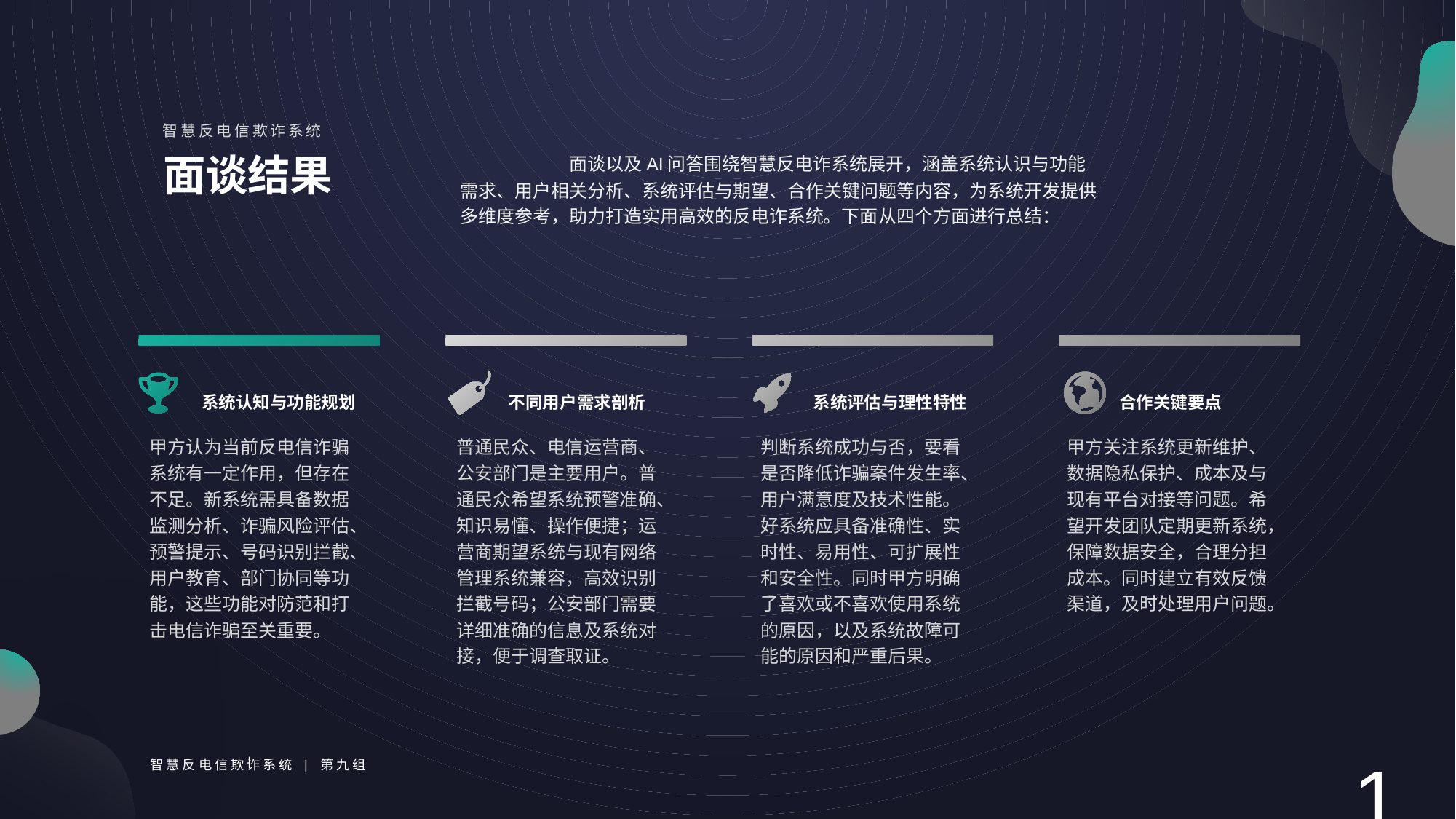

智慧反电信欺诈系统
面谈结果
	面谈以及AI问答围绕智慧反电诈系统展开，涵盖系统认识与功能需求、用户相关分析、系统评估与期望、合作关键问题等内容，为系统开发提供多维度参考，助力打造实用高效的反电诈系统。下面从四个方面进行总结：

系统认知与功能规划
不同用户需求剖析
系统评估与理性特性
合作关键要点
甲方认为当前反电信诈骗系统有一定作用，但存在不足。新系统需具备数据监测分析、诈骗风险评估、预警提示、号码识别拦截、用户教育、部门协同等功能，这些功能对防范和打击电信诈骗至关重要。
普通民众、电信运营商、公安部门是主要用户。普通民众希望系统预警准确、知识易懂、操作便捷；运营商期望系统与现有网络管理系统兼容，高效识别拦截号码；公安部门需要详细准确的信息及系统对接，便于调查取证。
判断系统成功与否，要看是否降低诈骗案件发生率、用户满意度及技术性能。好系统应具备准确性、实时性、易用性、可扩展性和安全性。同时甲方明确了喜欢或不喜欢使用系统的原因，以及系统故障可能的原因和严重后果。
甲方关注系统更新维护、数据隐私保护、成本及与现有平台对接等问题。希望开发团队定期更新系统，保障数据安全，合理分担成本。同时建立有效反馈渠道，及时处理用户问题。